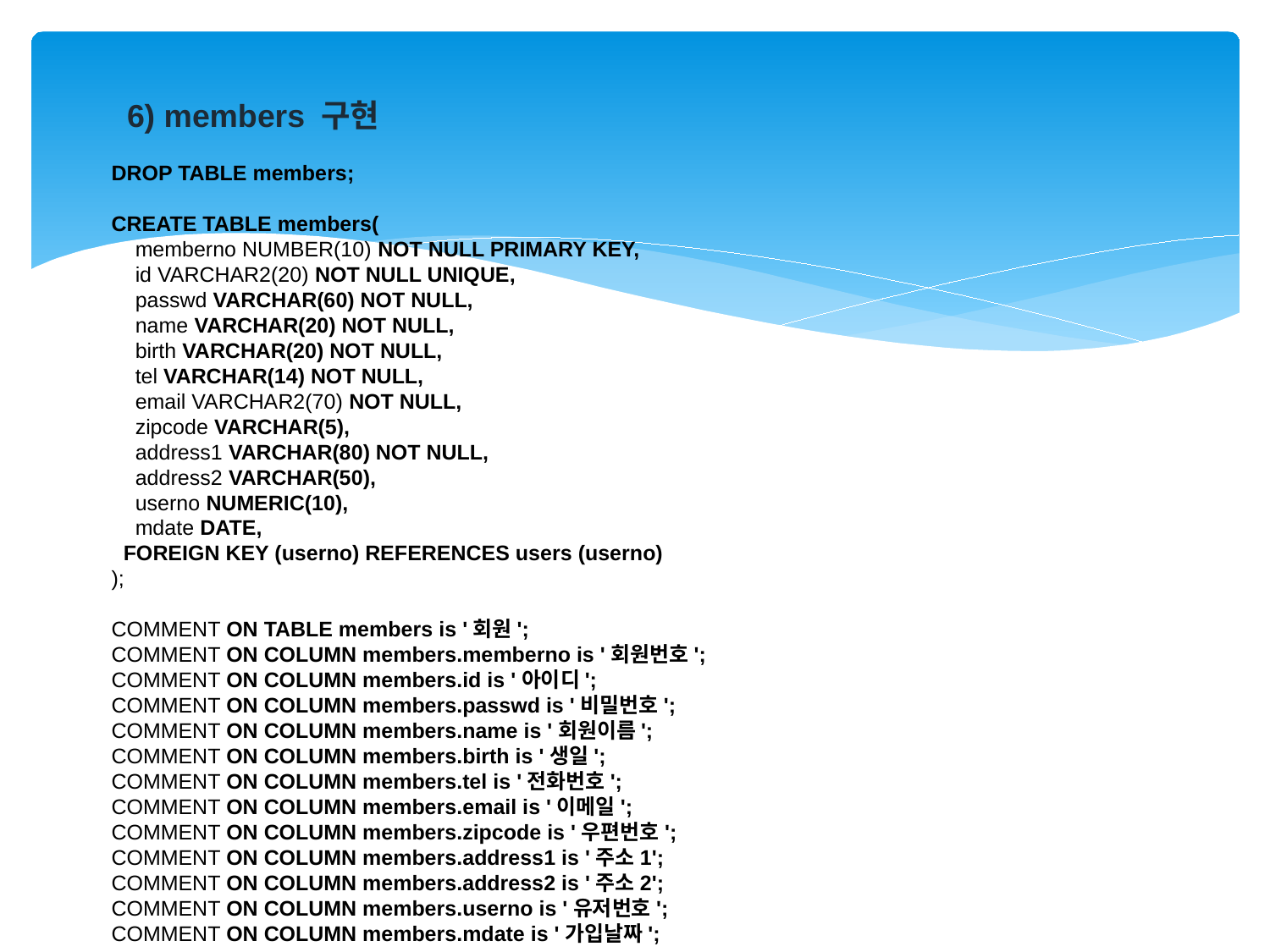

6) members 구현
DROP TABLE members;

CREATE TABLE members(
    memberno NUMBER(10) NOT NULL PRIMARY KEY,
    id VARCHAR2(20) NOT NULL UNIQUE,
    passwd VARCHAR(60) NOT NULL,
    name VARCHAR(20) NOT NULL,
    birth VARCHAR(20) NOT NULL,
    tel VARCHAR(14) NOT NULL,
    email VARCHAR2(70) NOT NULL,
    zipcode VARCHAR(5),
    address1 VARCHAR(80) NOT NULL,
    address2 VARCHAR(50),
    userno NUMERIC(10),
    mdate DATE,
  FOREIGN KEY (userno) REFERENCES users (userno)
);

COMMENT ON TABLE members is '회원';
COMMENT ON COLUMN members.memberno is '회원번호';
COMMENT ON COLUMN members.id is '아이디';
COMMENT ON COLUMN members.passwd is '비밀번호';
COMMENT ON COLUMN members.name is '회원이름';
COMMENT ON COLUMN members.birth is '생일';
COMMENT ON COLUMN members.tel is '전화번호';
COMMENT ON COLUMN members.email is '이메일';
COMMENT ON COLUMN members.zipcode is '우편번호';
COMMENT ON COLUMN members.address1 is '주소1';
COMMENT ON COLUMN members.address2 is '주소2';
COMMENT ON COLUMN members.userno is '유저번호';
COMMENT ON COLUMN members.mdate is '가입날짜';